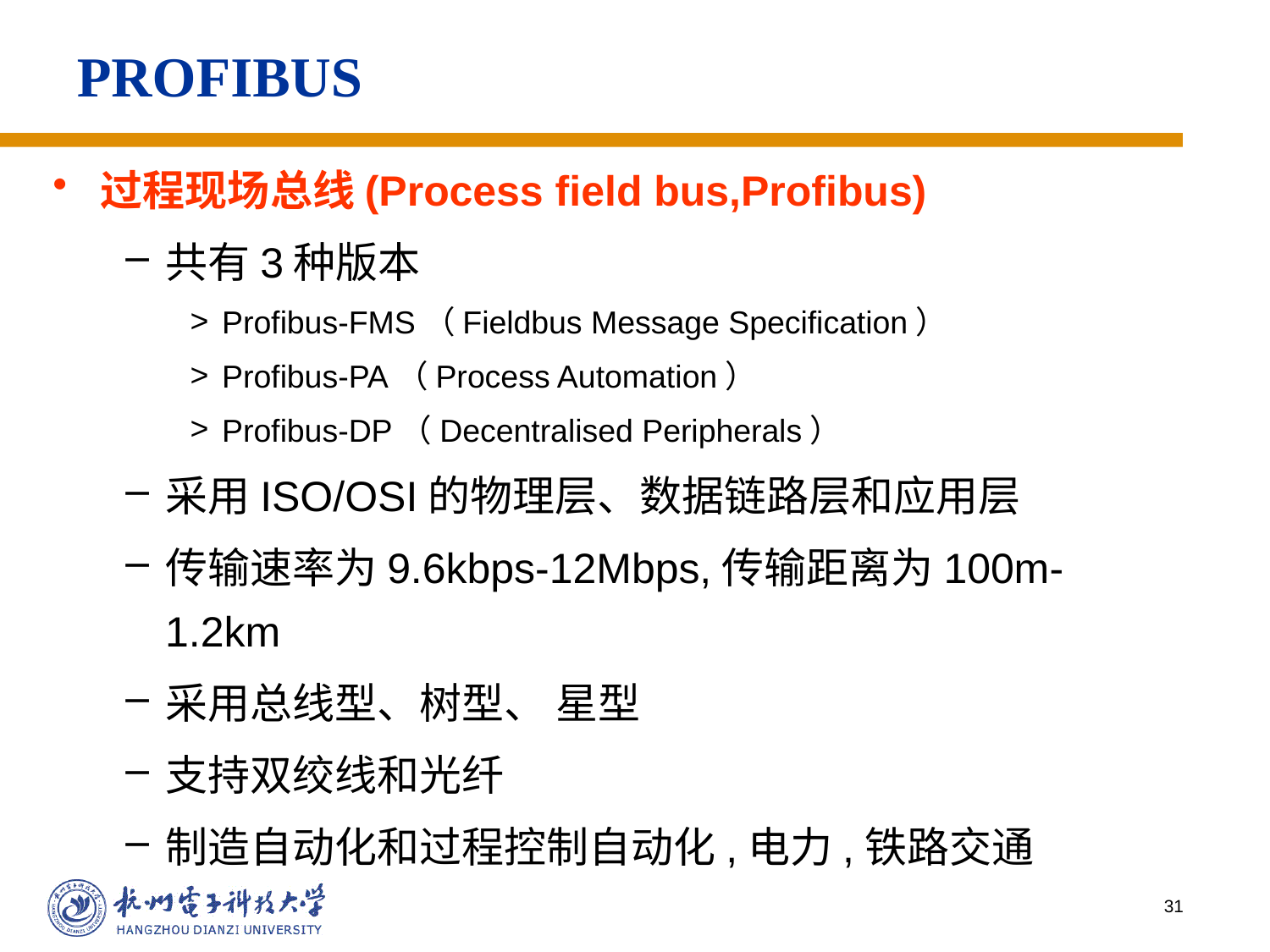

# PROFIBUS
过程现场总线(Process field bus,Profibus)
共有3种版本
Profibus-FMS（Fieldbus Message Specification）
Profibus-PA（Process Automation）
Profibus-DP（Decentralised Peripherals）
采用ISO/OSI的物理层、数据链路层和应用层
传输速率为9.6kbps-12Mbps,传输距离为100m-1.2km
采用总线型、树型、 星型
支持双绞线和光纤
制造自动化和过程控制自动化,电力,铁路交通